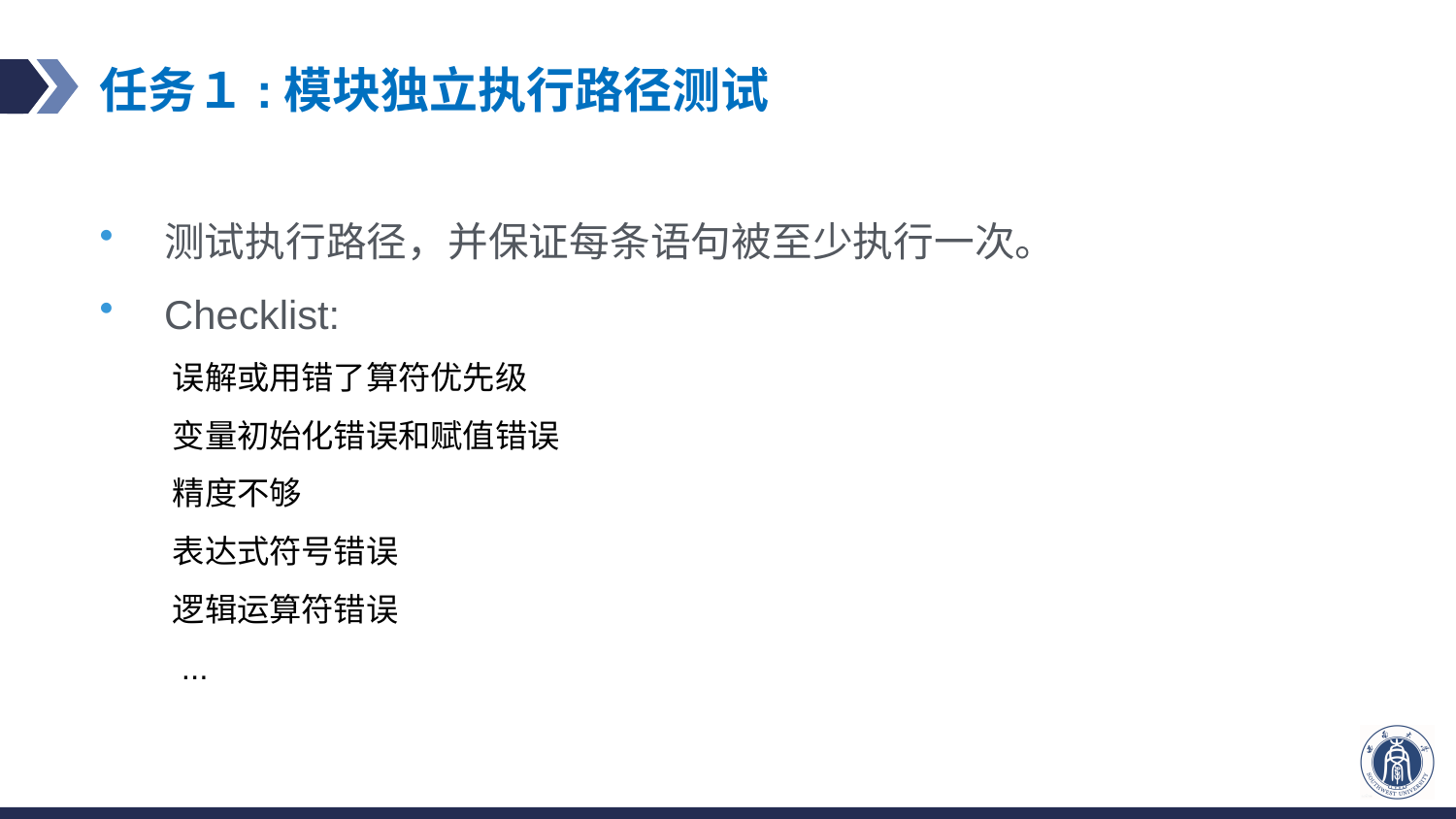

# 任务１:模块独立执行路径测试
测试执行路径，并保证每条语句被至少执行一次。
Checklist:
误解或用错了算符优先级
变量初始化错误和赋值错误
精度不够
表达式符号错误
逻辑运算符错误
 ...